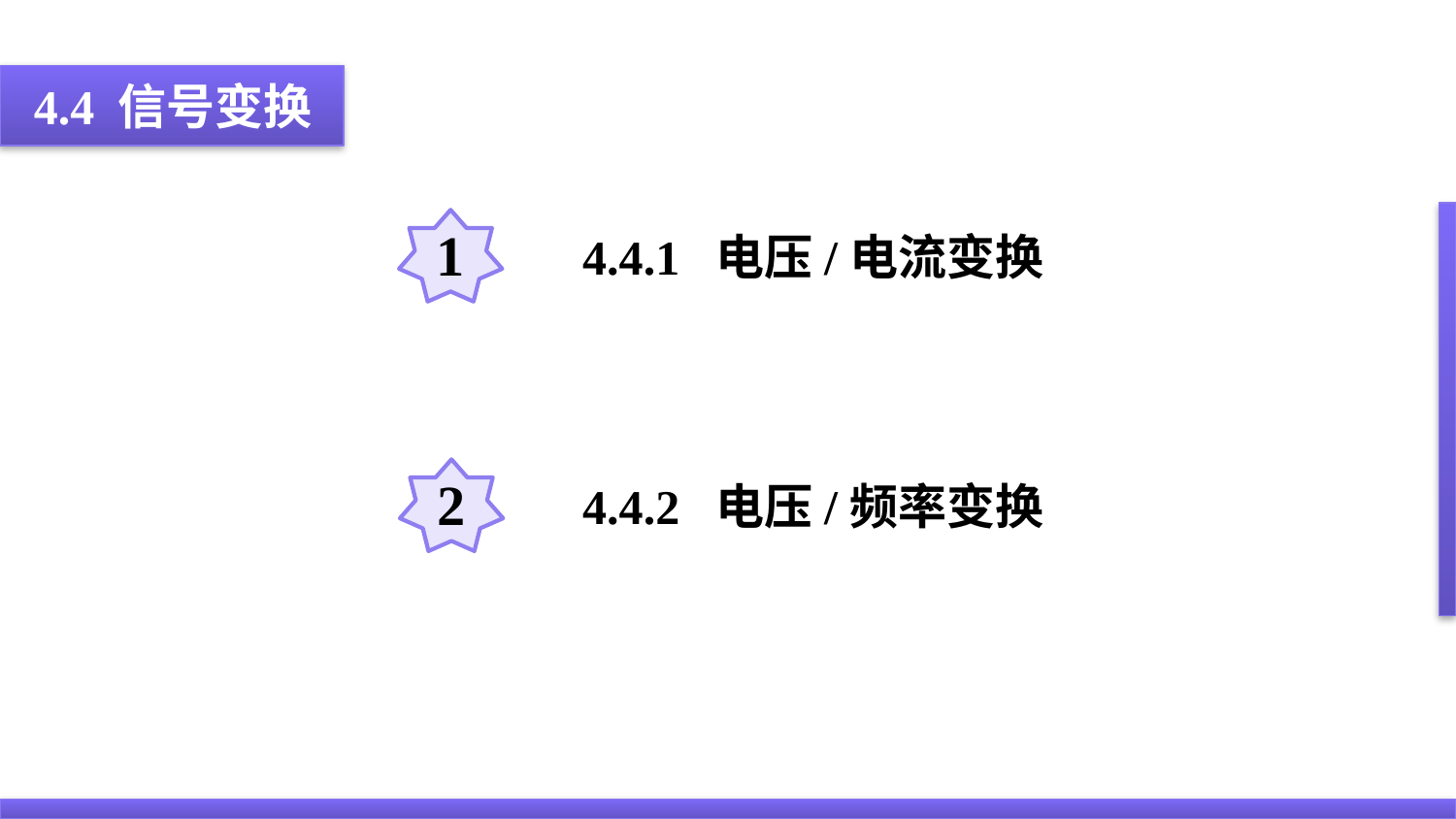

4.4 信号变换
1
4.4.1  电压/电流变换
2
4.4.2  电压/频率变换